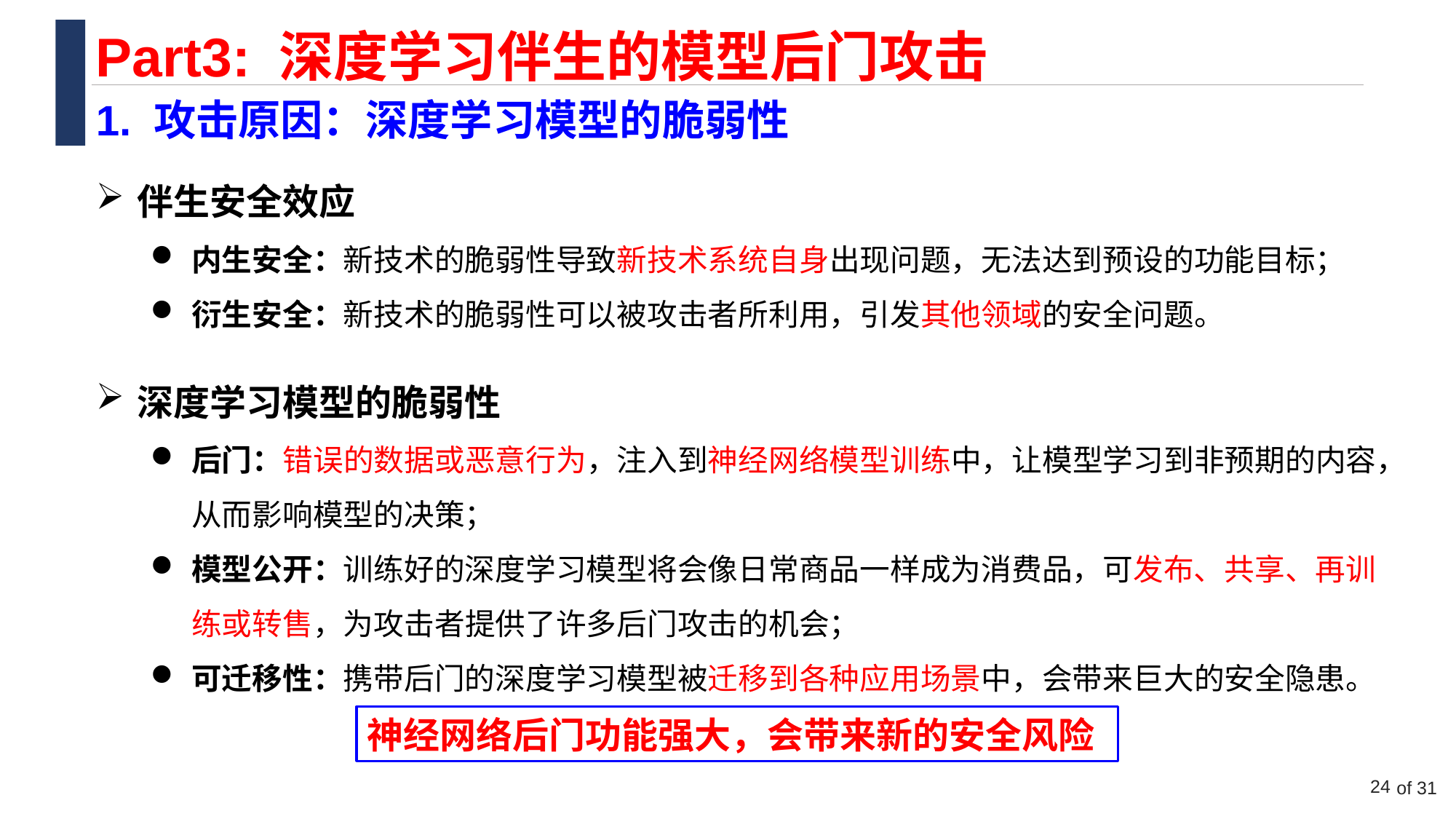

Part3: 深度学习伴生的模型后门攻击
1. 攻击原因：深度学习模型的脆弱性
伴生安全效应
内生安全：新技术的脆弱性导致新技术系统自身出现问题，无法达到预设的功能目标；
衍生安全：新技术的脆弱性可以被攻击者所利用，引发其他领域的安全问题。
深度学习模型的脆弱性
后门：错误的数据或恶意行为，注入到神经网络模型训练中，让模型学习到非预期的内容，从而影响模型的决策；
模型公开：训练好的深度学习模型将会像日常商品一样成为消费品，可发布、共享、再训练或转售，为攻击者提供了许多后门攻击的机会；
可迁移性：携带后门的深度学习模型被迁移到各种应用场景中，会带来巨大的安全隐患。
神经网络后门功能强大，会带来新的安全风险
24